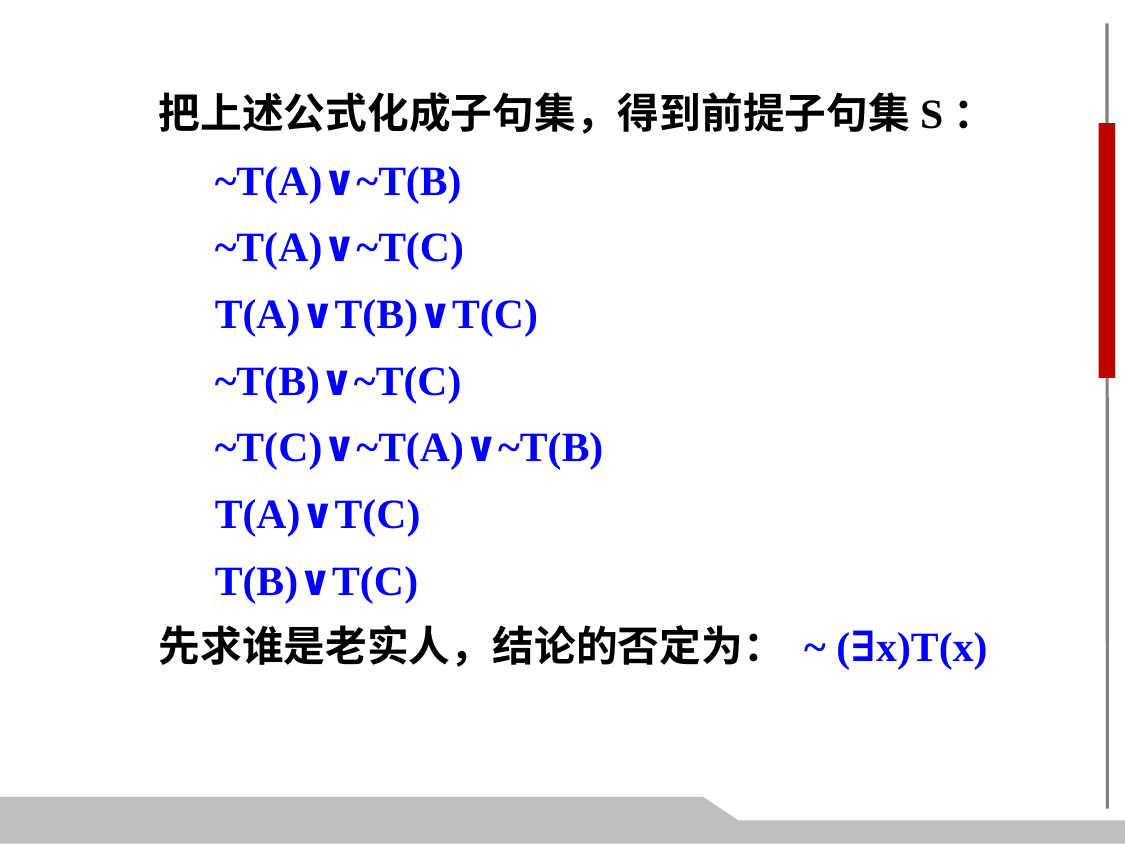

把上述公式化成子句集，得到前提子句集S：
~T(A)∨~T(B)
~T(A)∨~T(C)
T(A)∨T(B)∨T(C)
~T(B)∨~T(C)
~T(C)∨~T(A)∨~T(B)
T(A)∨T(C)
T(B)∨T(C)
先求谁是老实人，结论的否定为： ~ (∃x)T(x)